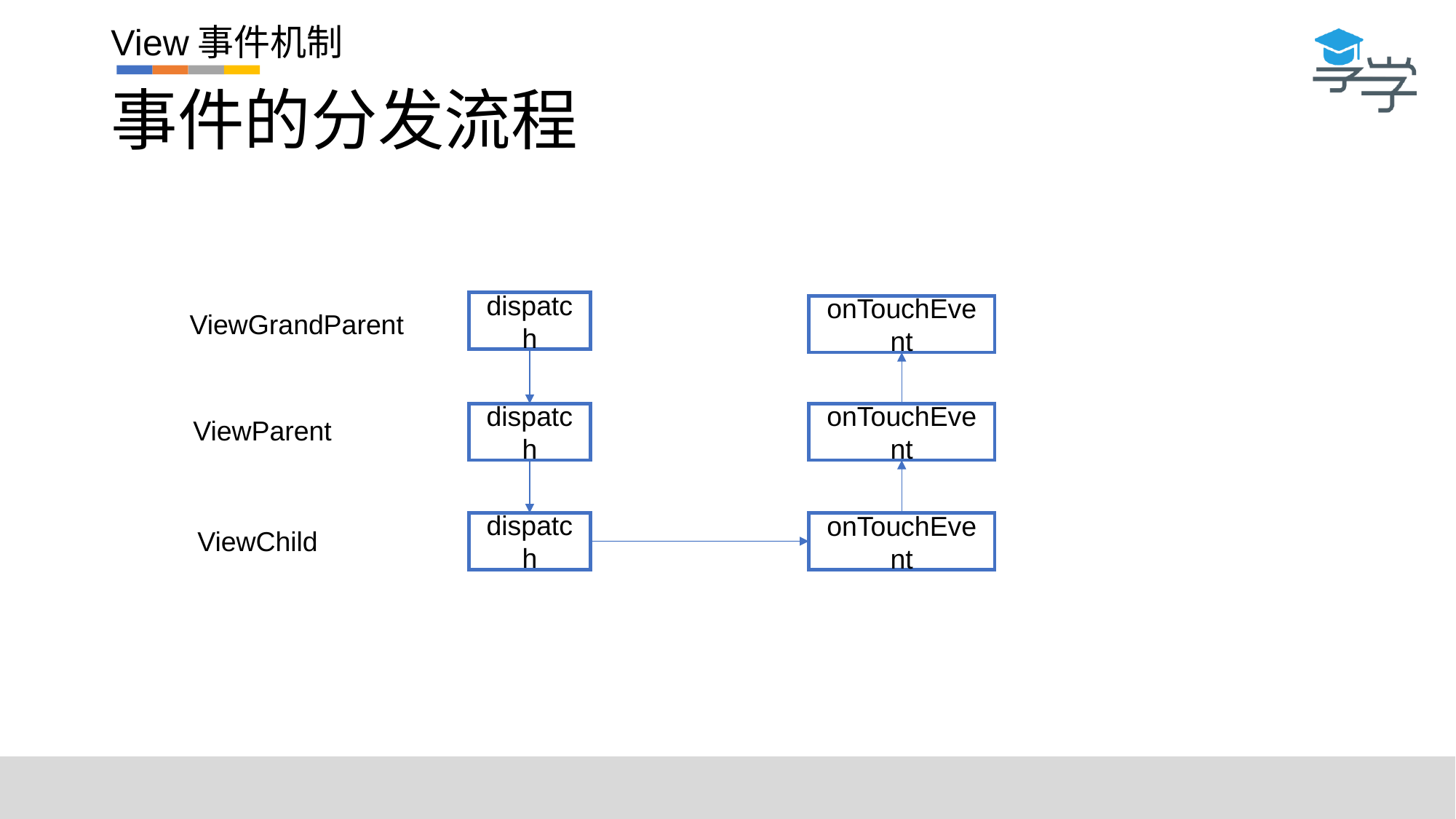

# 事件的分发流程
View事件机制

dispatch
onTouchEvent
ViewGrandParent
dispatch
onTouchEvent
ViewParent
dispatch
onTouchEvent
ViewChild